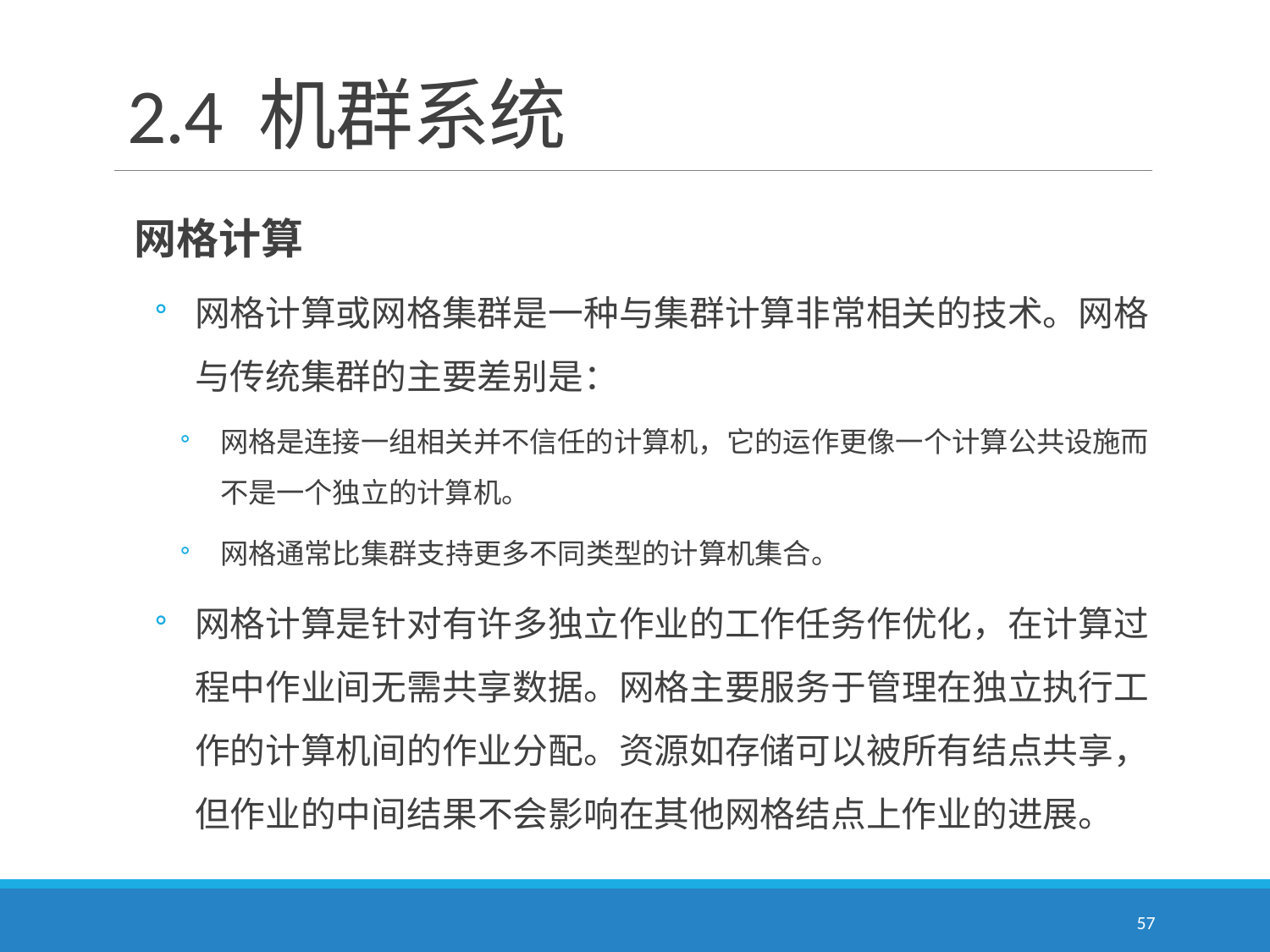

# 2.4 机群系统
 网格计算
网格计算或网格集群是一种与集群计算非常相关的技术。网格与传统集群的主要差别是：
网格是连接一组相关并不信任的计算机，它的运作更像一个计算公共设施而不是一个独立的计算机。
网格通常比集群支持更多不同类型的计算机集合。
网格计算是针对有许多独立作业的工作任务作优化，在计算过程中作业间无需共享数据。网格主要服务于管理在独立执行工作的计算机间的作业分配。资源如存储可以被所有结点共享，但作业的中间结果不会影响在其他网格结点上作业的进展。
57